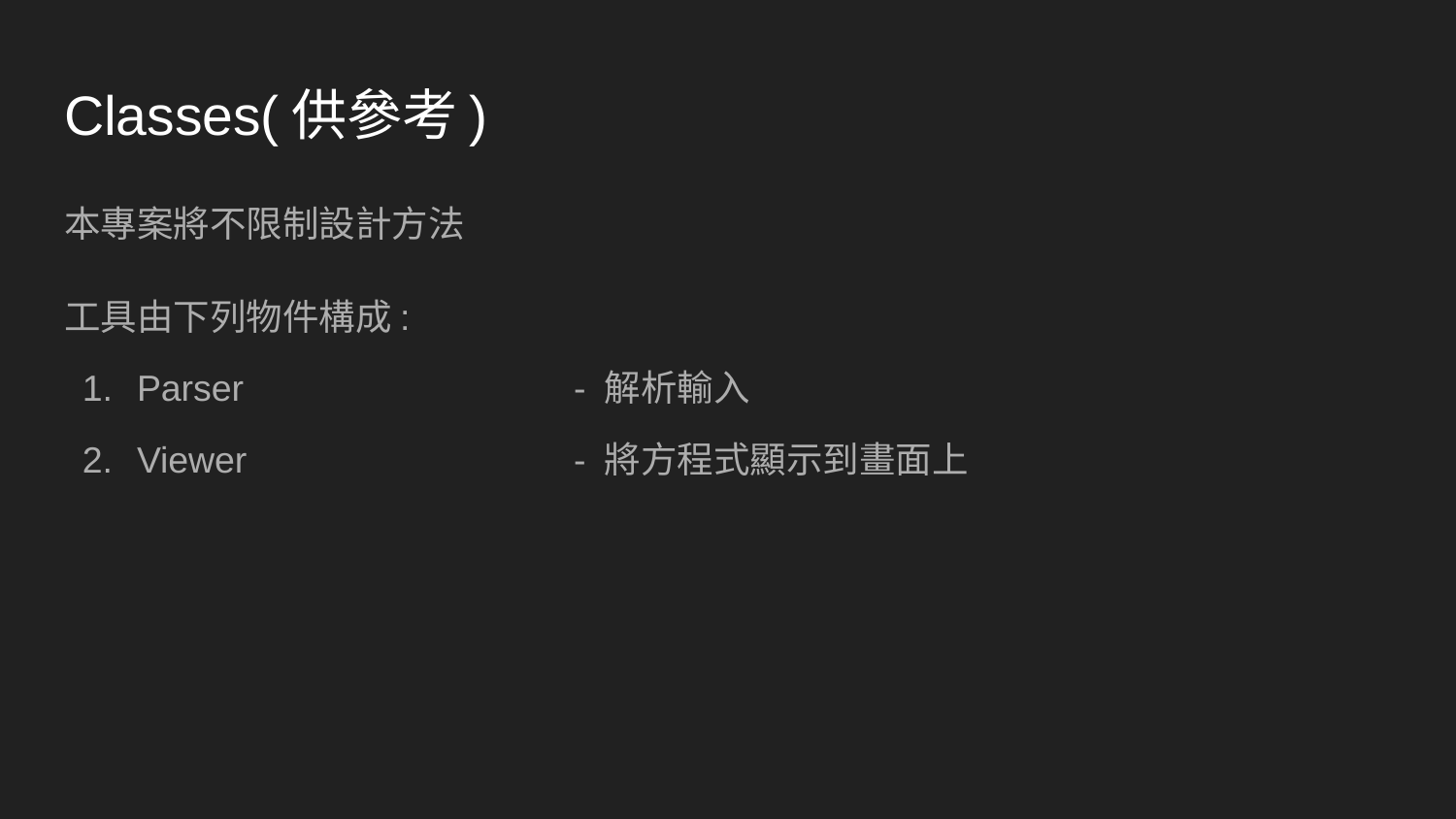

# Classes(供參考)
本專案將不限制設計方法

工具由下列物件構成:
Parser		 	- 解析輸入
Viewer			- 將方程式顯示到畫面上